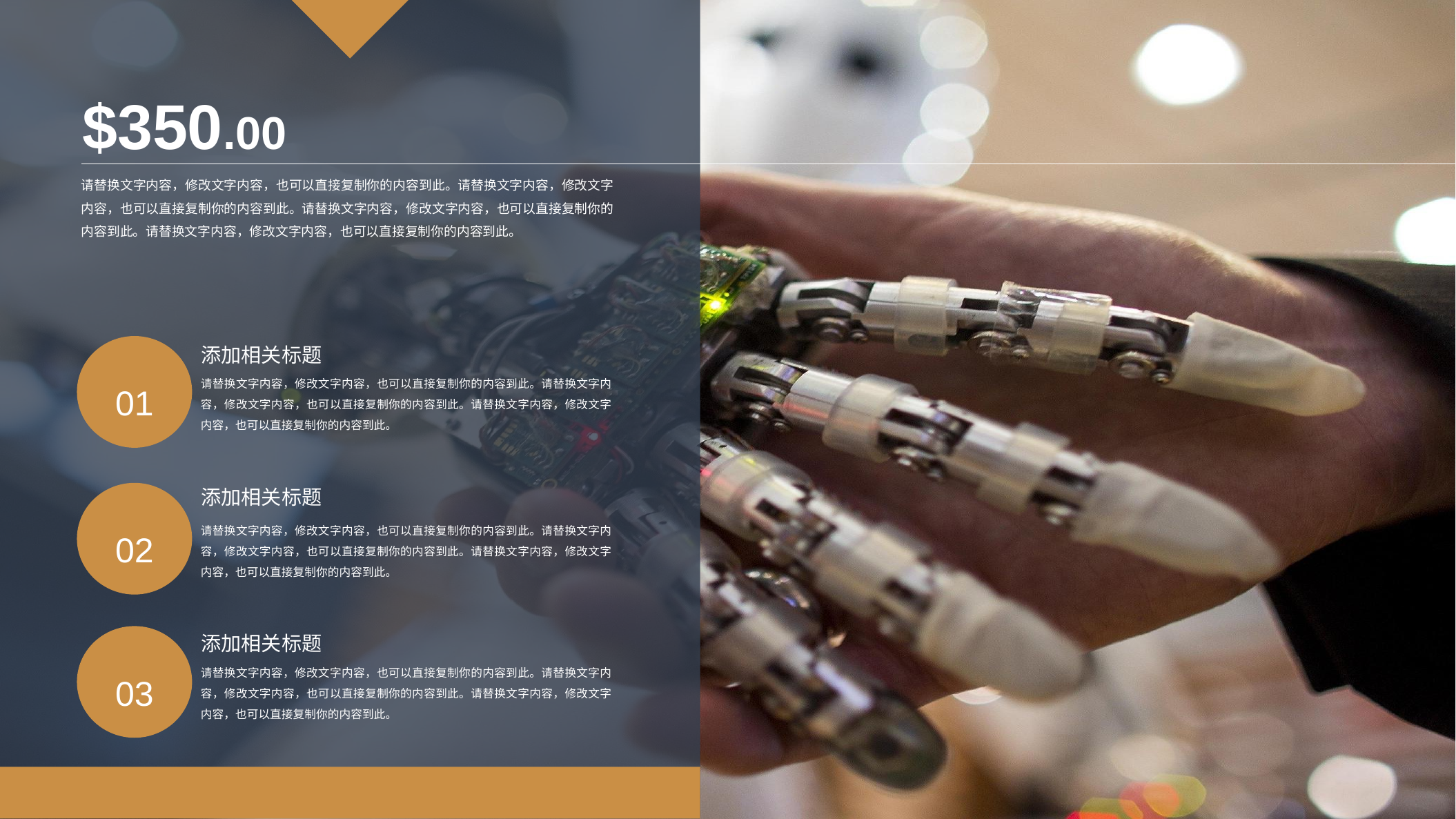

$350.00
请替换文字内容，修改文字内容，也可以直接复制你的内容到此。请替换文字内容，修改文字内容，也可以直接复制你的内容到此。请替换文字内容，修改文字内容，也可以直接复制你的内容到此。请替换文字内容，修改文字内容，也可以直接复制你的内容到此。
01
添加相关标题
请替换文字内容，修改文字内容，也可以直接复制你的内容到此。请替换文字内容，修改文字内容，也可以直接复制你的内容到此。请替换文字内容，修改文字内容，也可以直接复制你的内容到此。
02
添加相关标题
请替换文字内容，修改文字内容，也可以直接复制你的内容到此。请替换文字内容，修改文字内容，也可以直接复制你的内容到此。请替换文字内容，修改文字内容，也可以直接复制你的内容到此。
03
添加相关标题
请替换文字内容，修改文字内容，也可以直接复制你的内容到此。请替换文字内容，修改文字内容，也可以直接复制你的内容到此。请替换文字内容，修改文字内容，也可以直接复制你的内容到此。